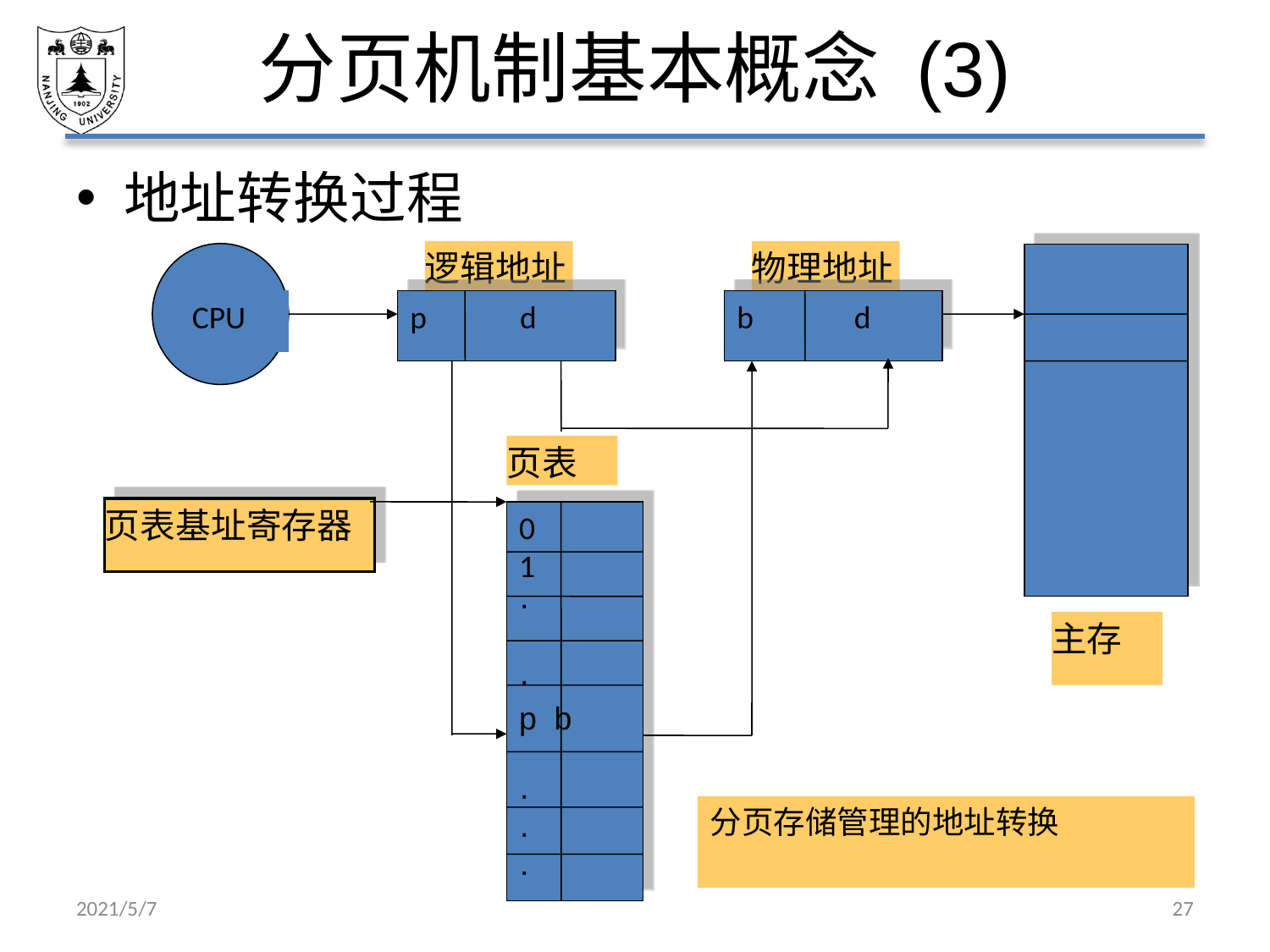

# 分页机制基本概念 (3)
地址转换过程
逻辑地址
物理地址

CPU
p             d

b              d

页表

0
1
·

·
p  b

·
·
·

主存

分页存储管理的地址转换

页表基址寄存器
2021/5/7
27